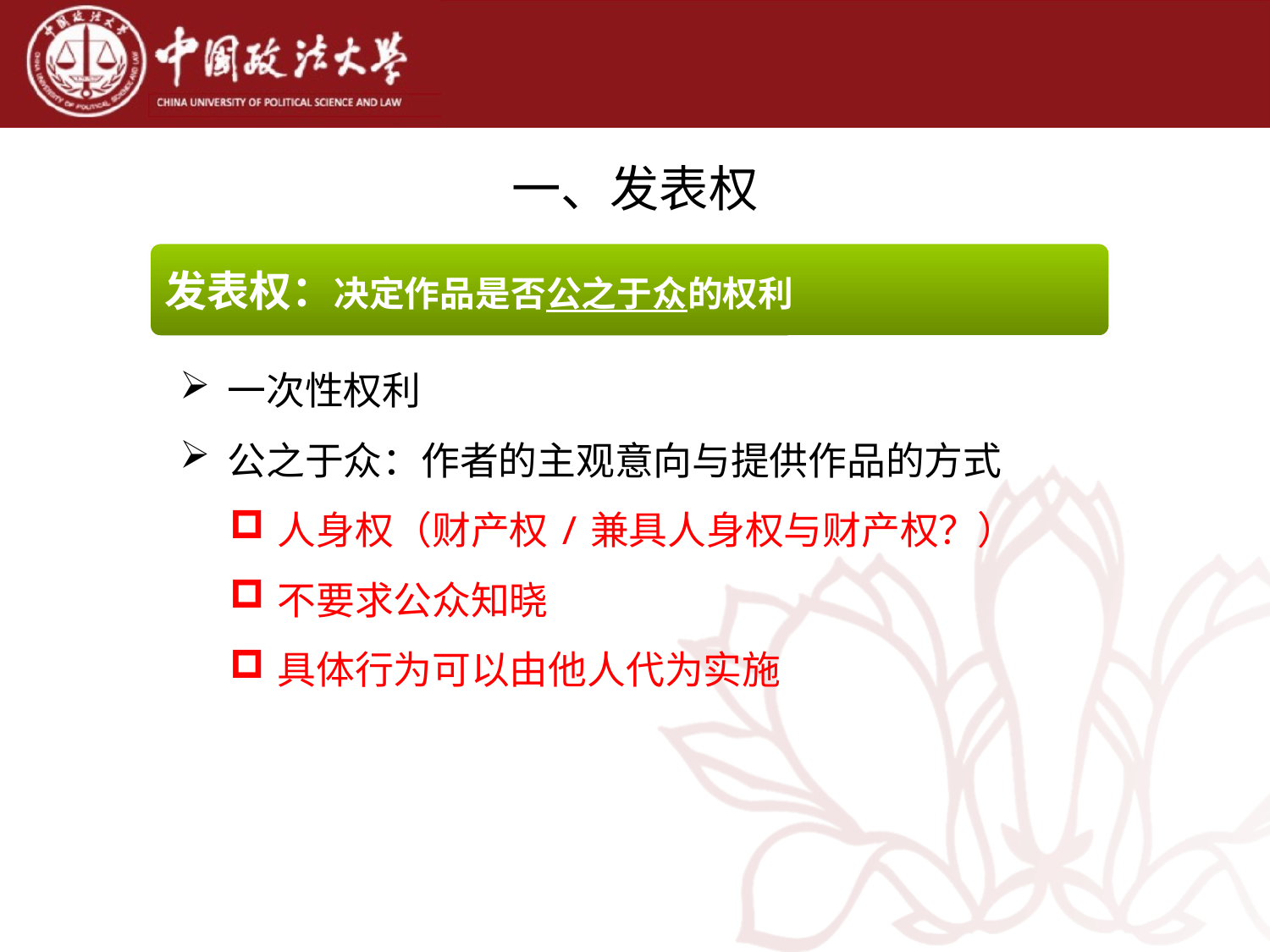

# 一、发表权
发表权：决定作品是否公之于众的权利
一次性权利
公之于众：作者的主观意向与提供作品的方式
人身权（财产权/兼具人身权与财产权？）
不要求公众知晓
具体行为可以由他人代为实施